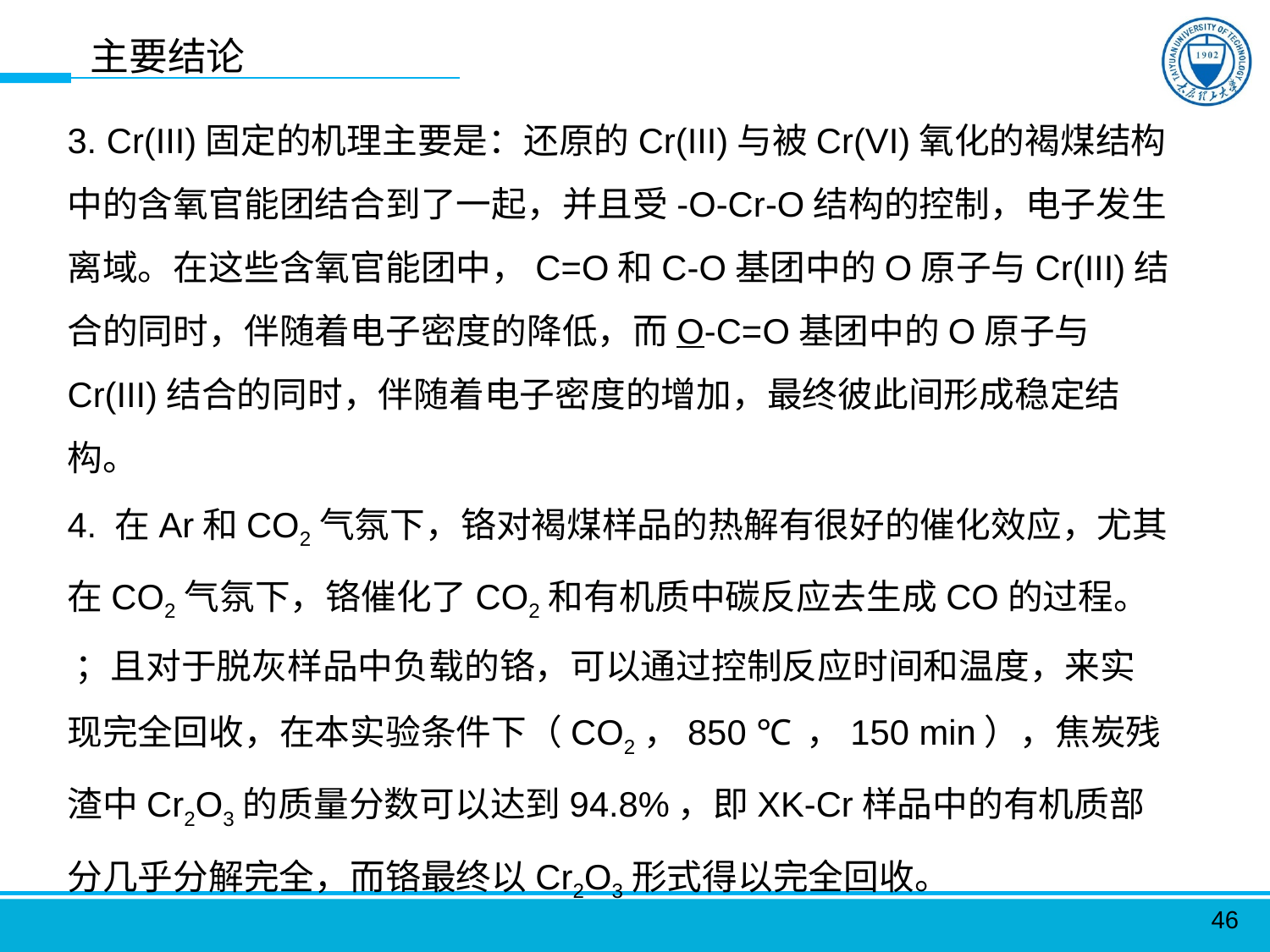

主要结论

3. Cr(III)固定的机理主要是：还原的Cr(III)与被Cr(VI)氧化的褐煤结构中的含氧官能团结合到了一起，并且受-O-Cr-O结构的控制，电子发生离域。在这些含氧官能团中，C=O和C-O基团中的O原子与Cr(III)结合的同时，伴随着电子密度的降低，而O-C=O基团中的O原子与Cr(III)结合的同时，伴随着电子密度的增加，最终彼此间形成稳定结构。
4. 在Ar和CO2气氛下，铬对褐煤样品的热解有很好的催化效应，尤其在CO2气氛下，铬催化了CO2和有机质中碳反应去生成CO的过程。 ；且对于脱灰样品中负载的铬，可以通过控制反应时间和温度，来实现完全回收，在本实验条件下（CO2，850 ℃，150 min），焦炭残渣中Cr2O3的质量分数可以达到94.8%，即XK-Cr样品中的有机质部分几乎分解完全，而铬最终以Cr2O3形式得以完全回收。

46